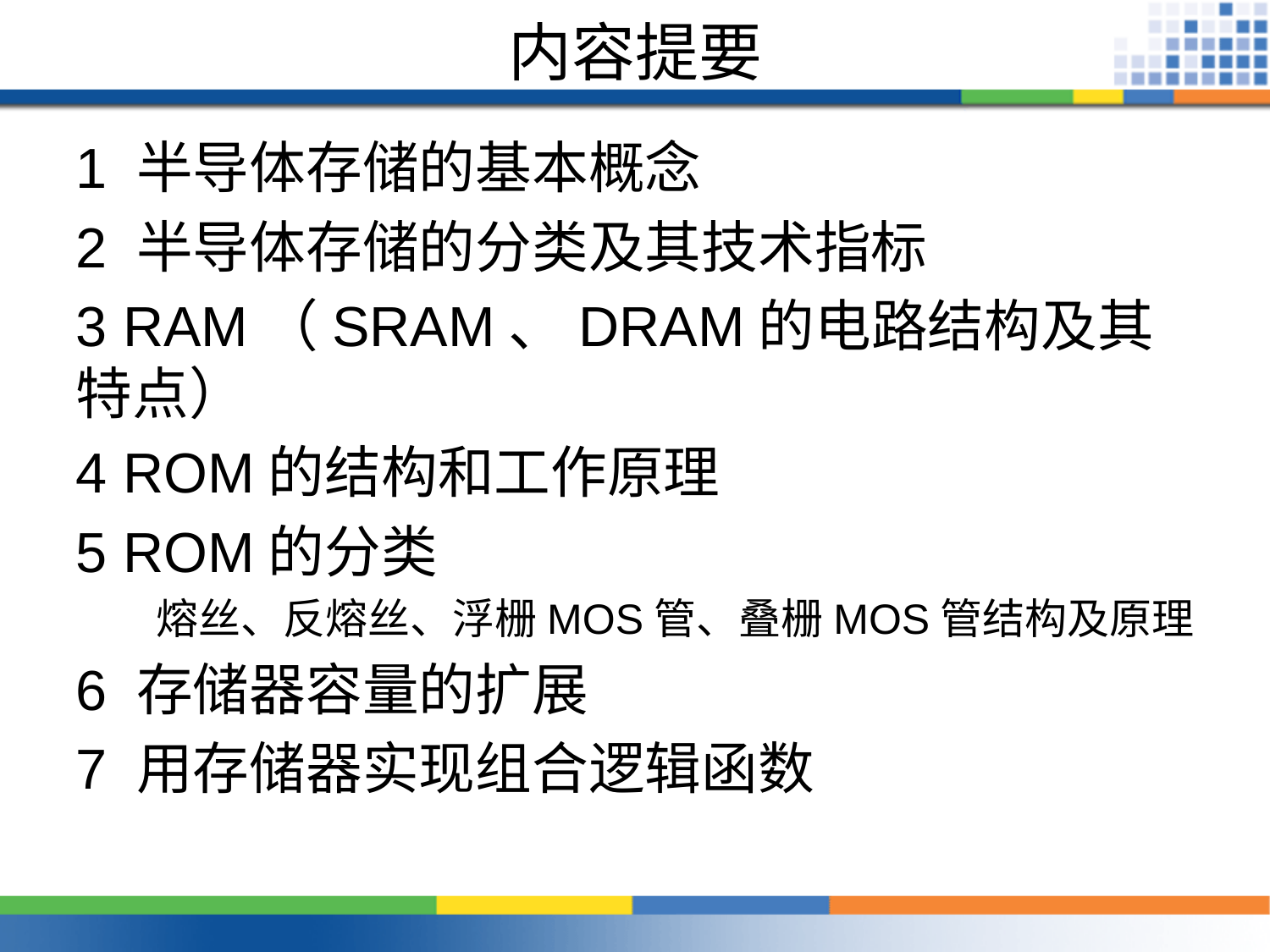

# 内容提要
1 半导体存储的基本概念
2 半导体存储的分类及其技术指标
3 RAM（SRAM、DRAM的电路结构及其特点）
4 ROM的结构和工作原理
5 ROM的分类
熔丝、反熔丝、浮栅MOS管、叠栅MOS管结构及原理
6 存储器容量的扩展
7 用存储器实现组合逻辑函数